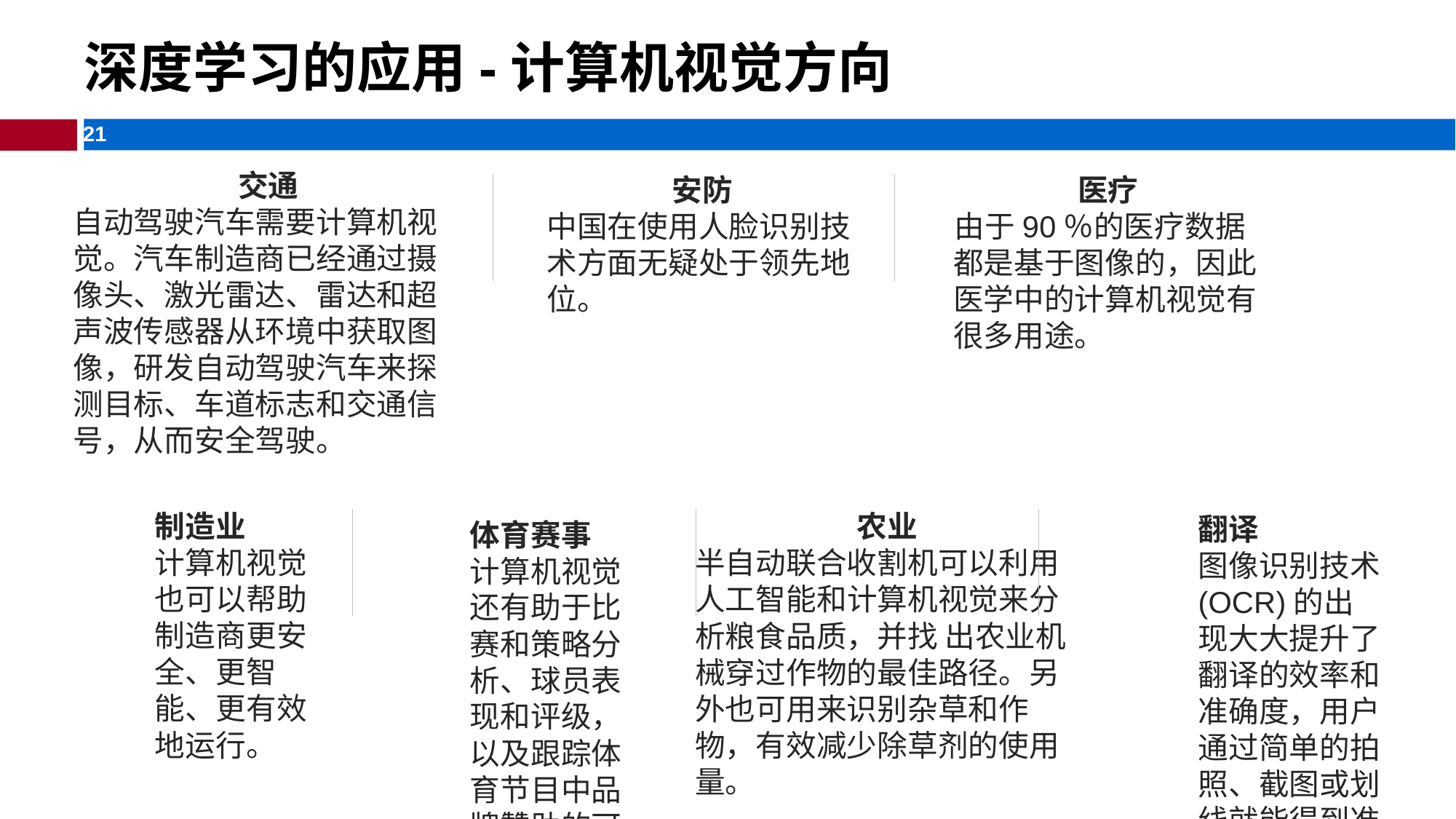

深度学习的应用-计算机视觉方向
交通
自动驾驶汽车需要计算机视觉。汽车制造商已经通过摄像头、激光雷达、雷达和超声波传感器从环境中获取图像，研发自动驾驶汽车来探测目标、车道标志和交通信号，从而安全驾驶。
安防
中国在使用人脸识别技术方面无疑处于领先地 位。
医疗
由于90％的医疗数据都是基于图像的，因此医学中的计算机视觉有很多用途。

制造业
计算机视觉也可以帮助制造商更安全、更智能、更有效地运行。
农业
半自动联合收割机可以利用人工智能和计算机视觉来分析粮食品质，并找 出农业机械穿过作物的最佳路径。另外也可用来识别杂草和作物，有效减少除草剂的使用量。
翻译
图像识别技术(OCR)的出现大大提升了翻译的效率和准确度，用户通过简单的拍照、截图或划线就能得到准确的翻译结果。

体育赛事
计算机视觉还有助于比赛和策略分析、球员表现和评级，以及跟踪体育节目中品牌赞助的可见性。